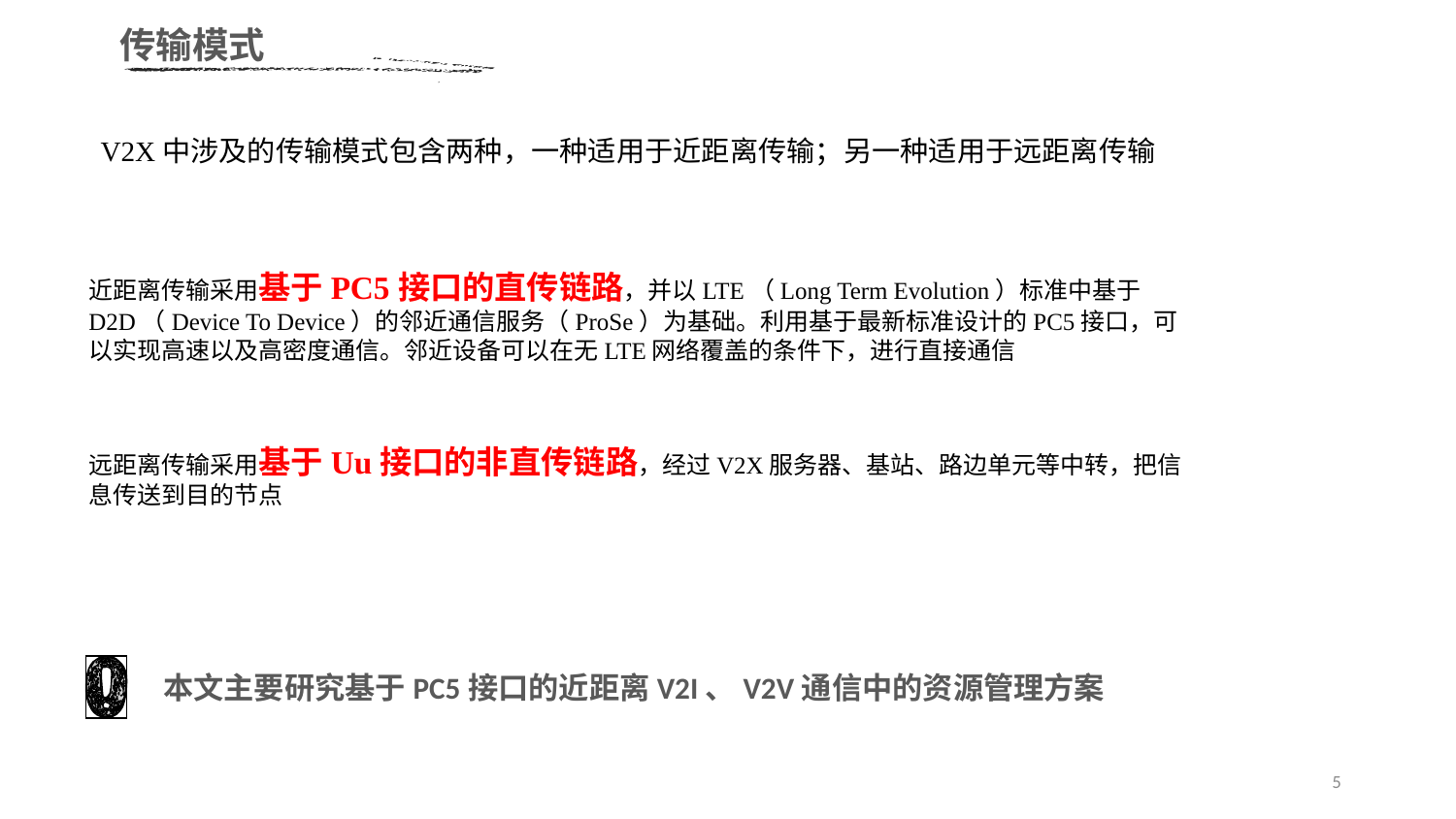

传输模式

V2X中涉及的传输模式包含两种，一种适用于近距离传输；另一种适用于远距离传输
近距离传输采用基于PC5接口的直传链路，并以LTE（Long Term Evolution）标准中基于D2D（Device To Device）的邻近通信服务（ProSe）为基础。利用基于最新标准设计的PC5接口，可以实现高速以及高密度通信。邻近设备可以在无LTE网络覆盖的条件下，进行直接通信
远距离传输采用基于Uu接口的非直传链路，经过V2X服务器、基站、路边单元等中转，把信息传送到目的节点

本文主要研究基于PC5接口的近距离V2I、V2V通信中的资源管理方案
5